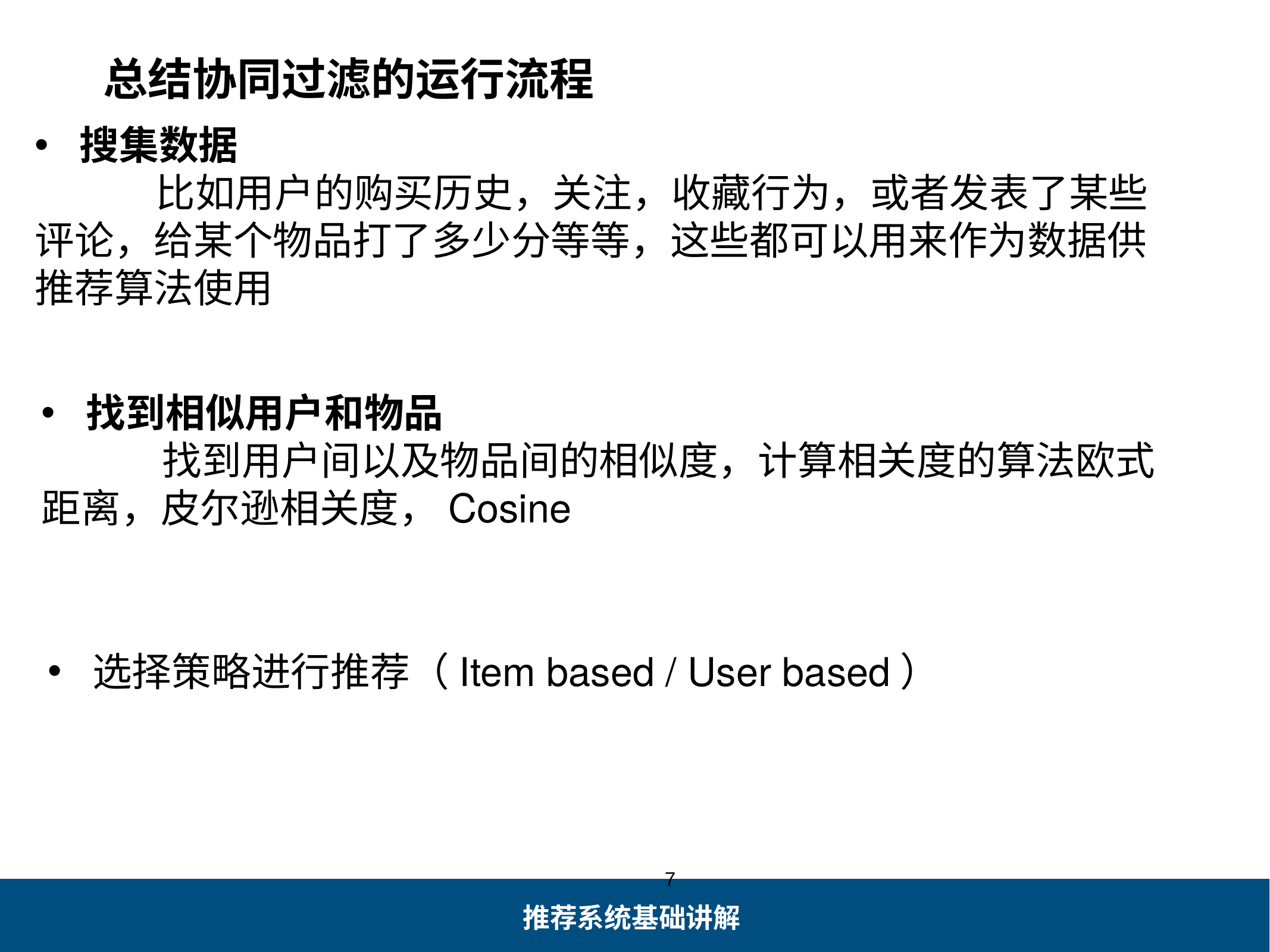

总结协同过滤的运行流程
搜集数据
	  比如用户的购买历史，关注，收藏行为，或者发表了某些评论，给某个物品打了多少分等等，这些都可以用来作为数据供推荐算法使用
找到相似用户和物品
	  找到用户间以及物品间的相似度，计算相关度的算法欧式距离，皮尔逊相关度，Cosine
选择策略进行推荐（Item based / User based）
7
推荐系统基础讲解
7